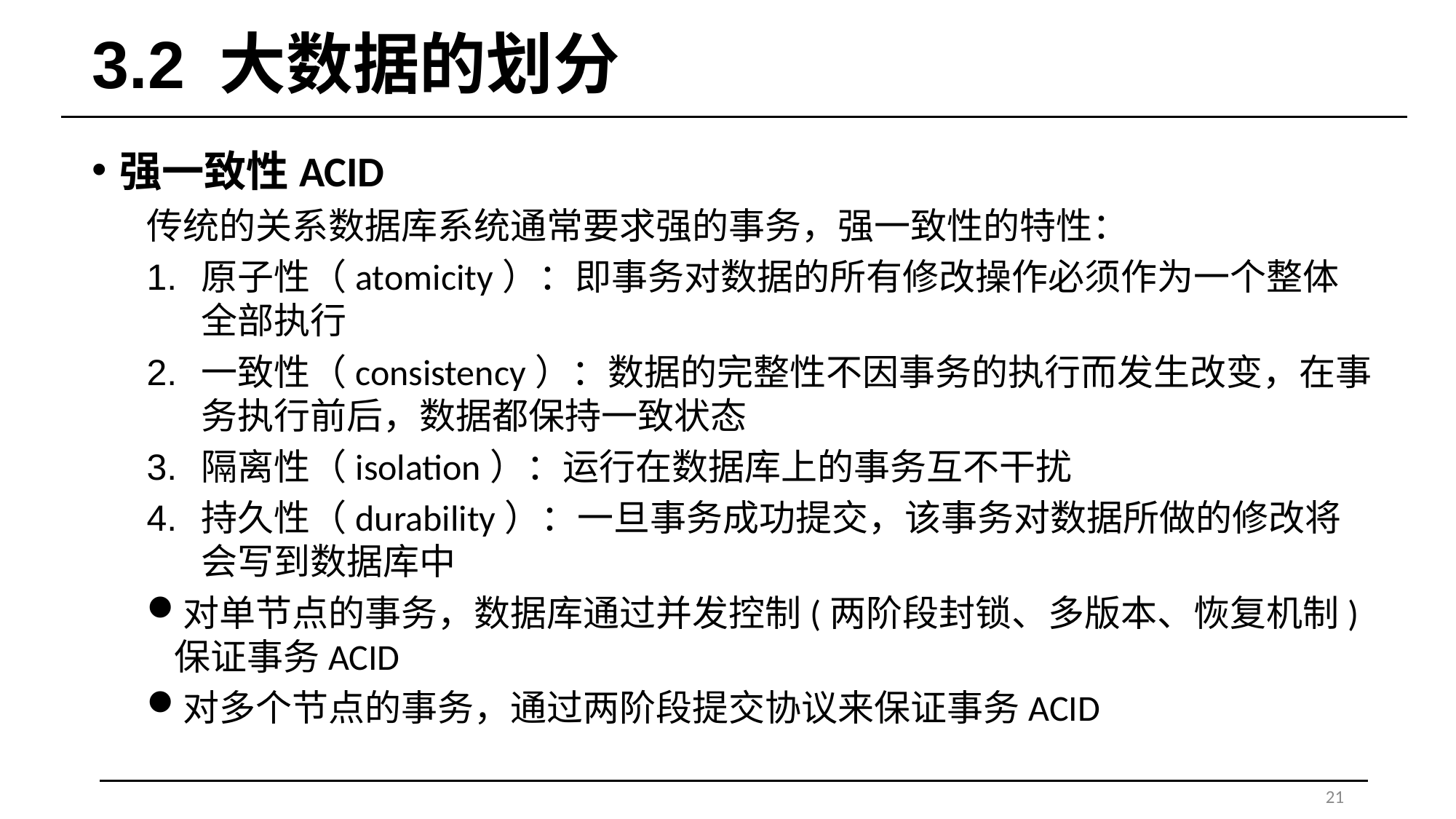

# 3.2 大数据的划分
强一致性ACID
传统的关系数据库系统通常要求强的事务，强一致性的特性：
原子性（atomicity）：即事务对数据的所有修改操作必须作为一个整体全部执行
一致性（consistency）：数据的完整性不因事务的执行而发生改变，在事务执行前后，数据都保持一致状态
隔离性（isolation）：运行在数据库上的事务互不干扰
持久性（durability）：一旦事务成功提交，该事务对数据所做的修改将会写到数据库中
对单节点的事务，数据库通过并发控制(两阶段封锁、多版本、恢复机制)保证事务ACID
对多个节点的事务，通过两阶段提交协议来保证事务ACID
21